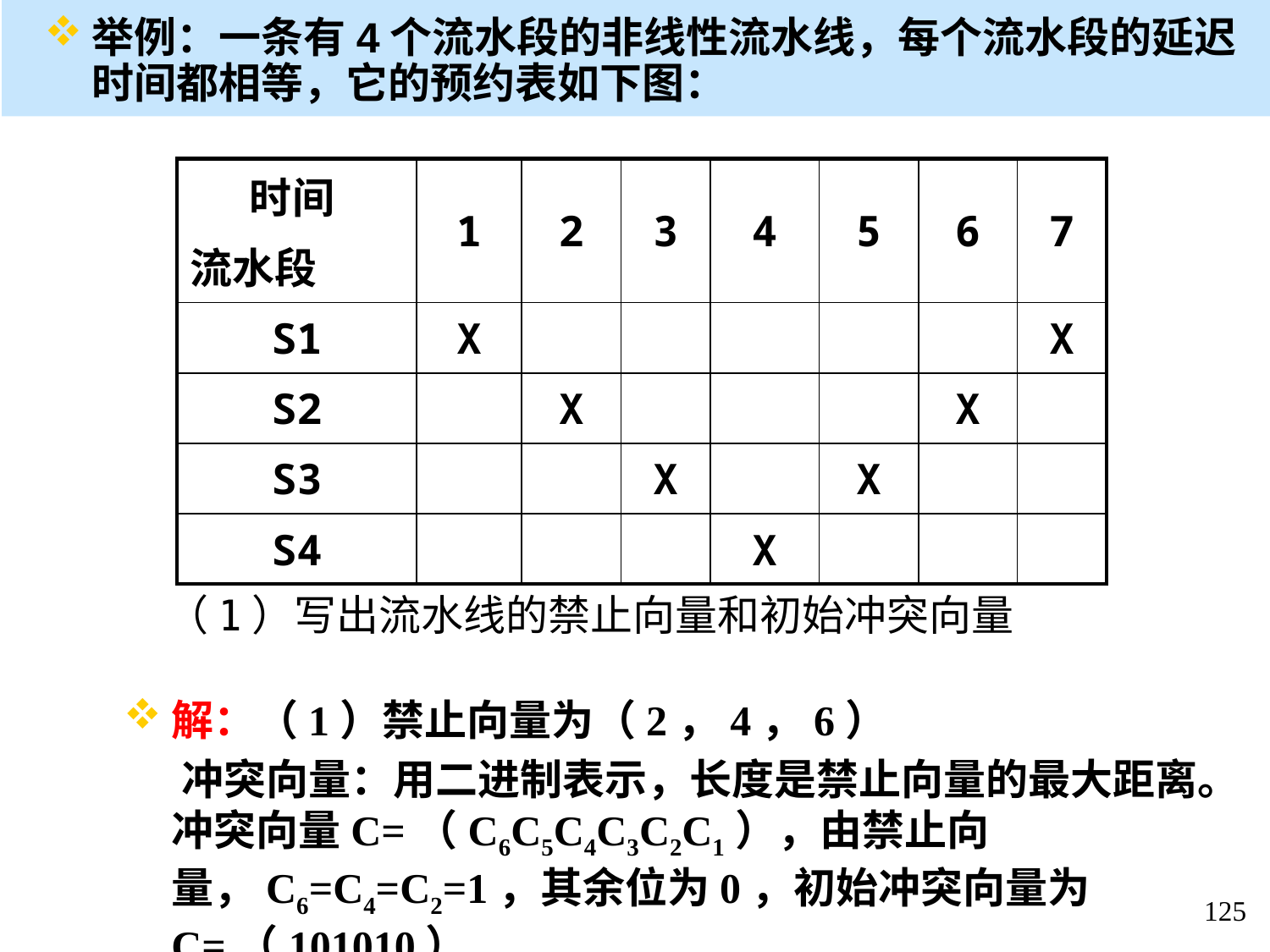

举例：一条有4个流水段的非线性流水线，每个流水段的延迟时间都相等，它的预约表如下图：
| 时间 流水段 | 1 | 2 | 3 | 4 | 5 | 6 | 7 |
| --- | --- | --- | --- | --- | --- | --- | --- |
| S1 | X |  |  |  |  |  | X |
| S2 |  | X |  |  |  | X |  |
| S3 |  |  | X |  | X |  |  |
| S4 |  |  |  | X |  |  |  |
（1）写出流水线的禁止向量和初始冲突向量
解：（1）禁止向量为（2，4，6）
     冲突向量：用二进制表示，长度是禁止向量的最大距离。冲突向量C=（C6C5C4C3C2C1），由禁止向量，C6=C4=C2=1，其余位为0，初始冲突向量为C=（101010）